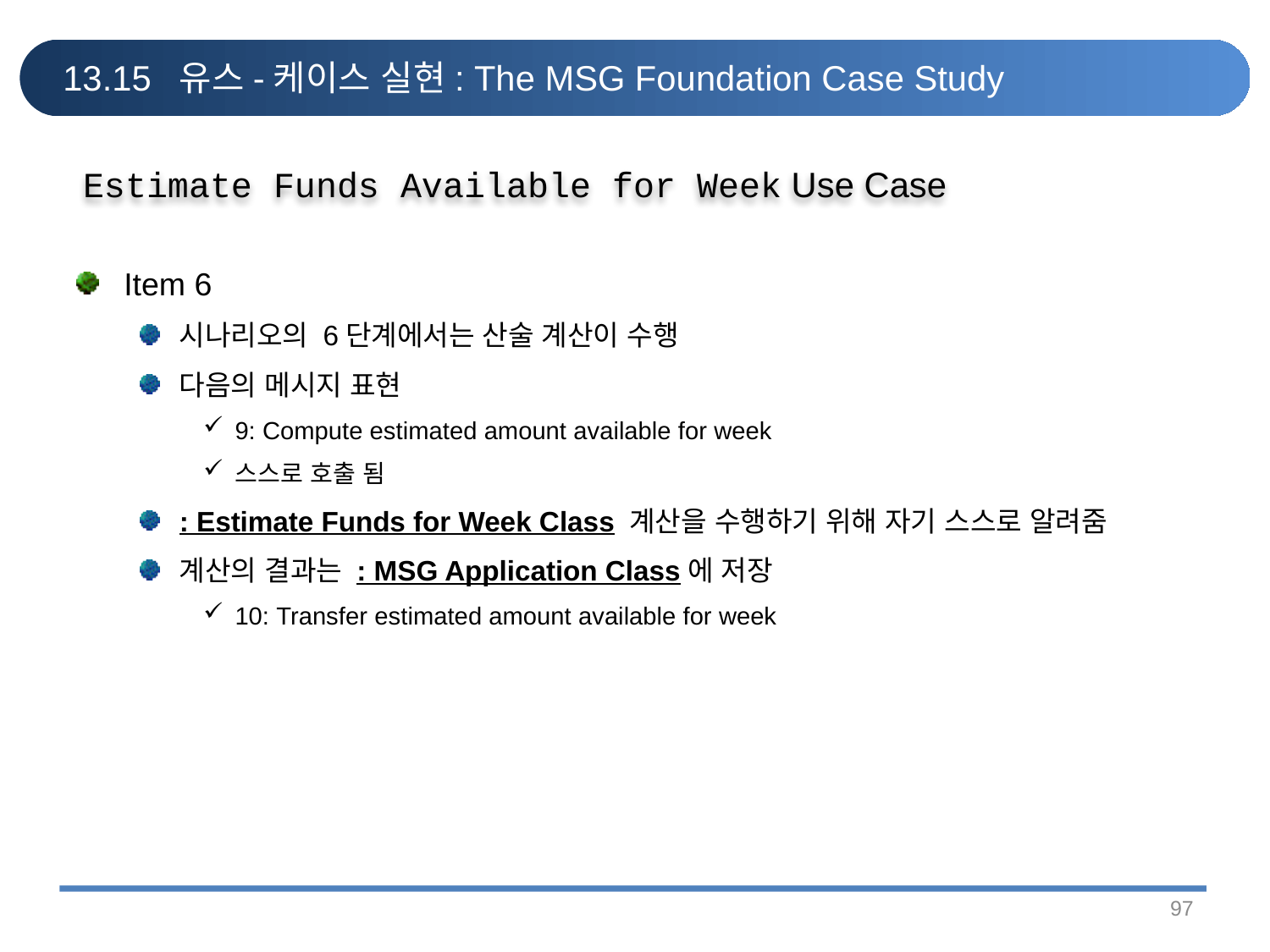

# 13.15  유스-케이스 실현: The MSG Foundation Case Study
Estimate Funds Available for Week Use Case
Item 6
시나리오의 6단계에서는 산술 계산이 수행
다음의 메시지 표현
9: Compute estimated amount available for week
스스로 호출 됨
: Estimate Funds for Week Class 계산을 수행하기 위해 자기 스스로 알려줌
계산의 결과는 : MSG Application Class에 저장
10: Transfer estimated amount available for week

97